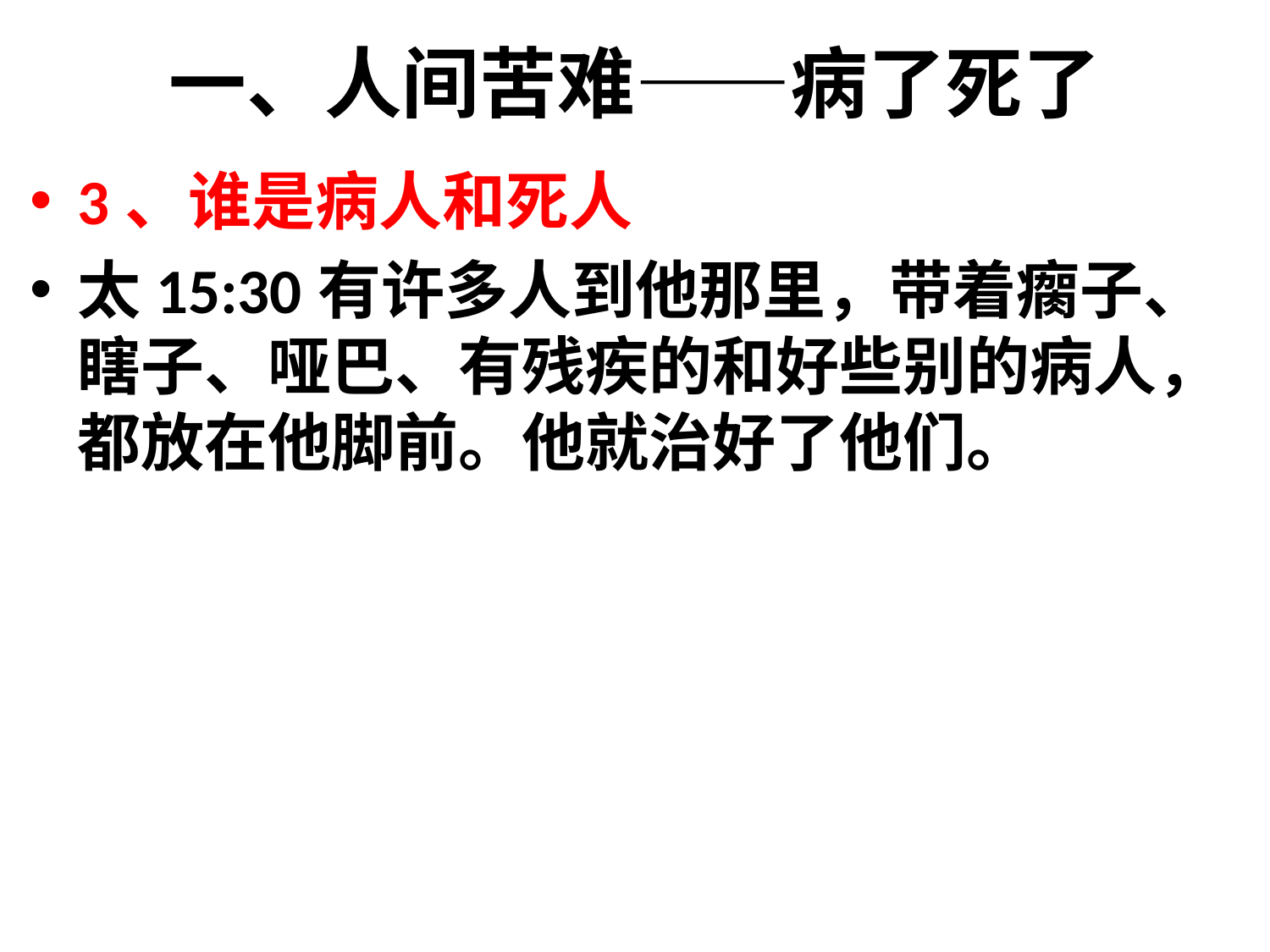

# 一、人间苦难——病了死了
3、谁是病人和死人
太15:30有许多人到他那里，带着瘸子、瞎子、哑巴、有残疾的和好些别的病人，都放在他脚前。他就治好了他们。